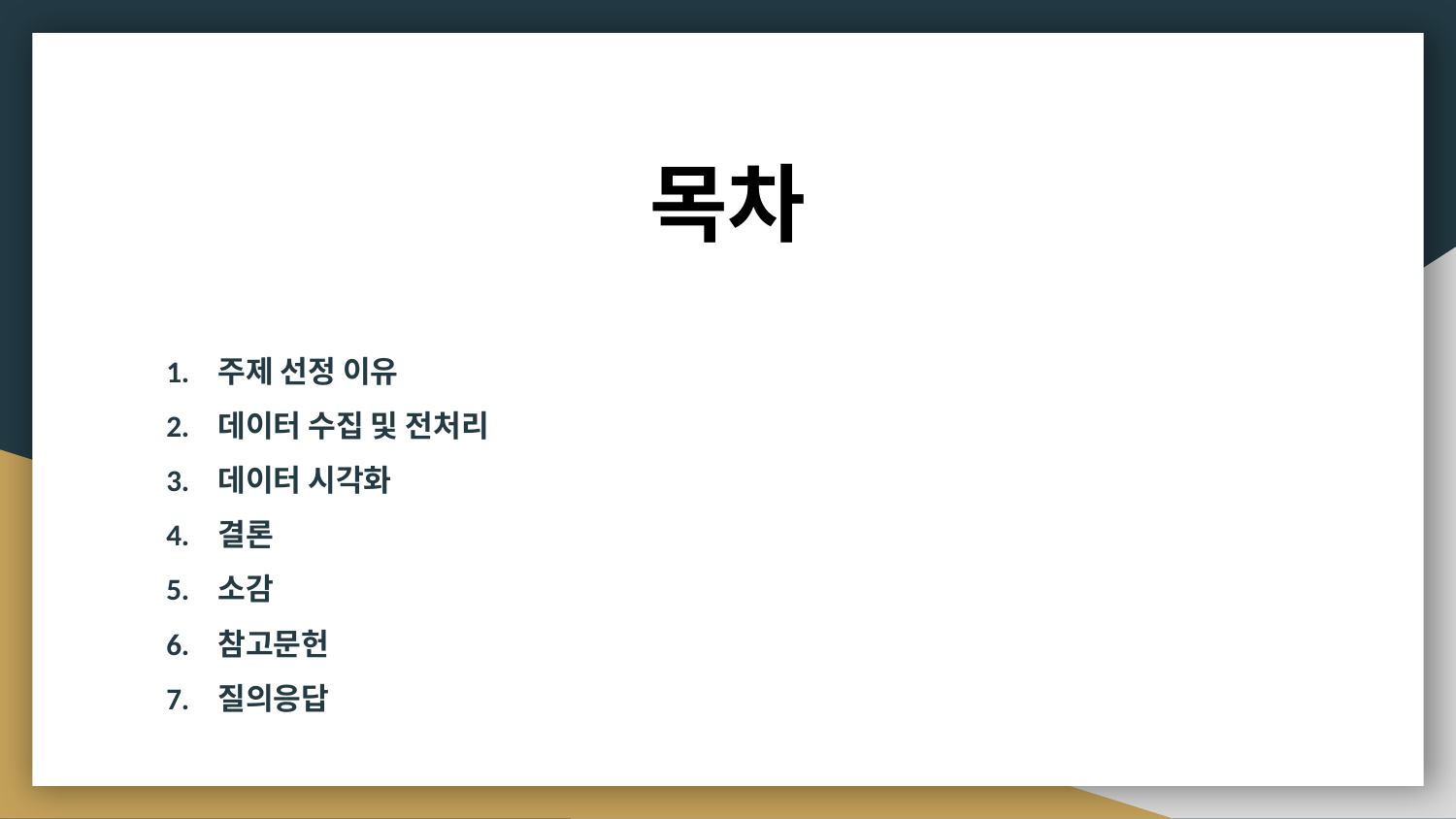

# 목차
주제 선정 이유
데이터 수집 및 전처리
데이터 시각화
결론
소감
참고문헌
질의응답